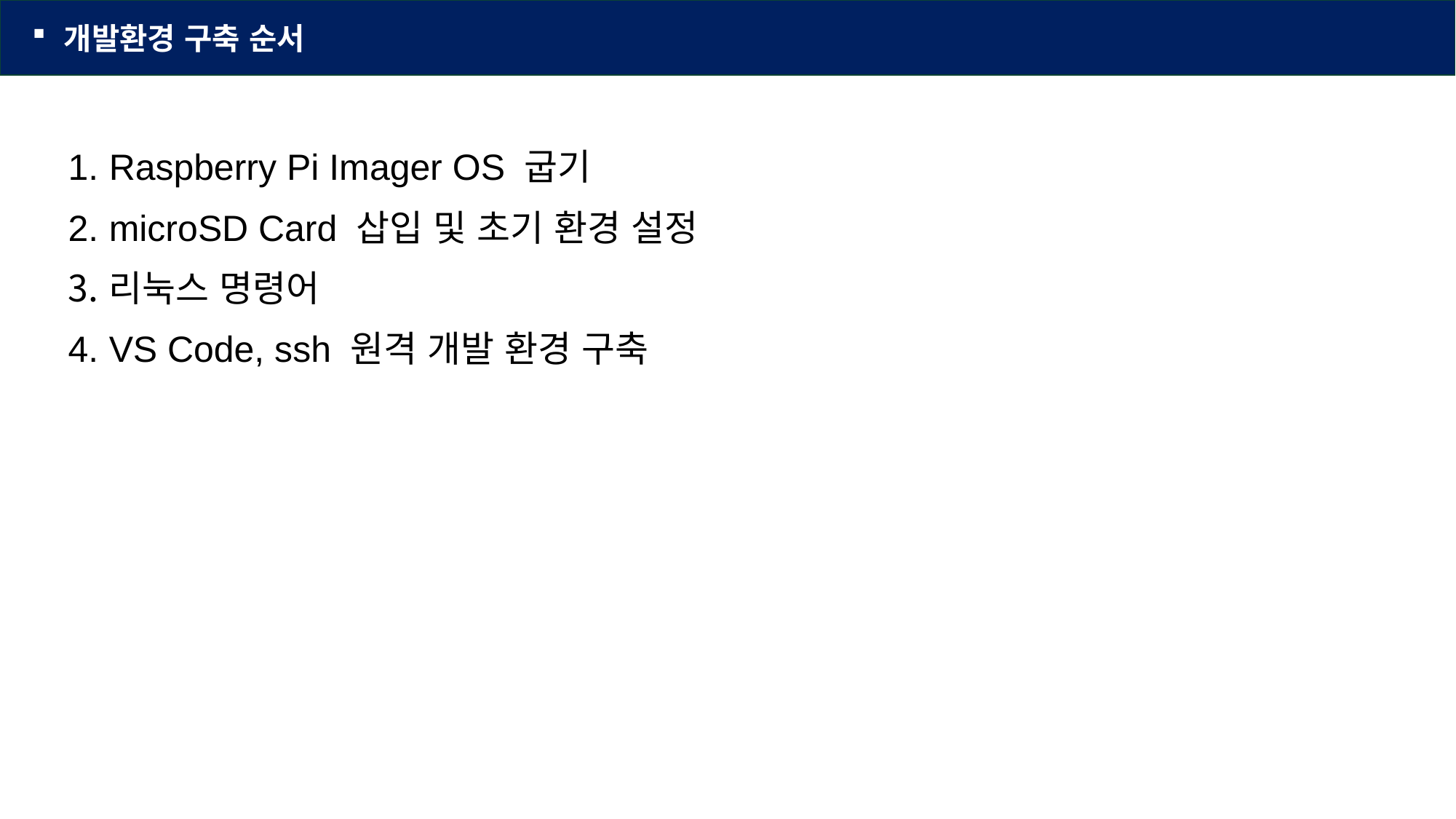

개발환경 구축 순서
Raspberry Pi Imager OS 굽기
microSD Card 삽입 및 초기 환경 설정
리눅스 명령어
VS Code, ssh 원격 개발 환경 구축